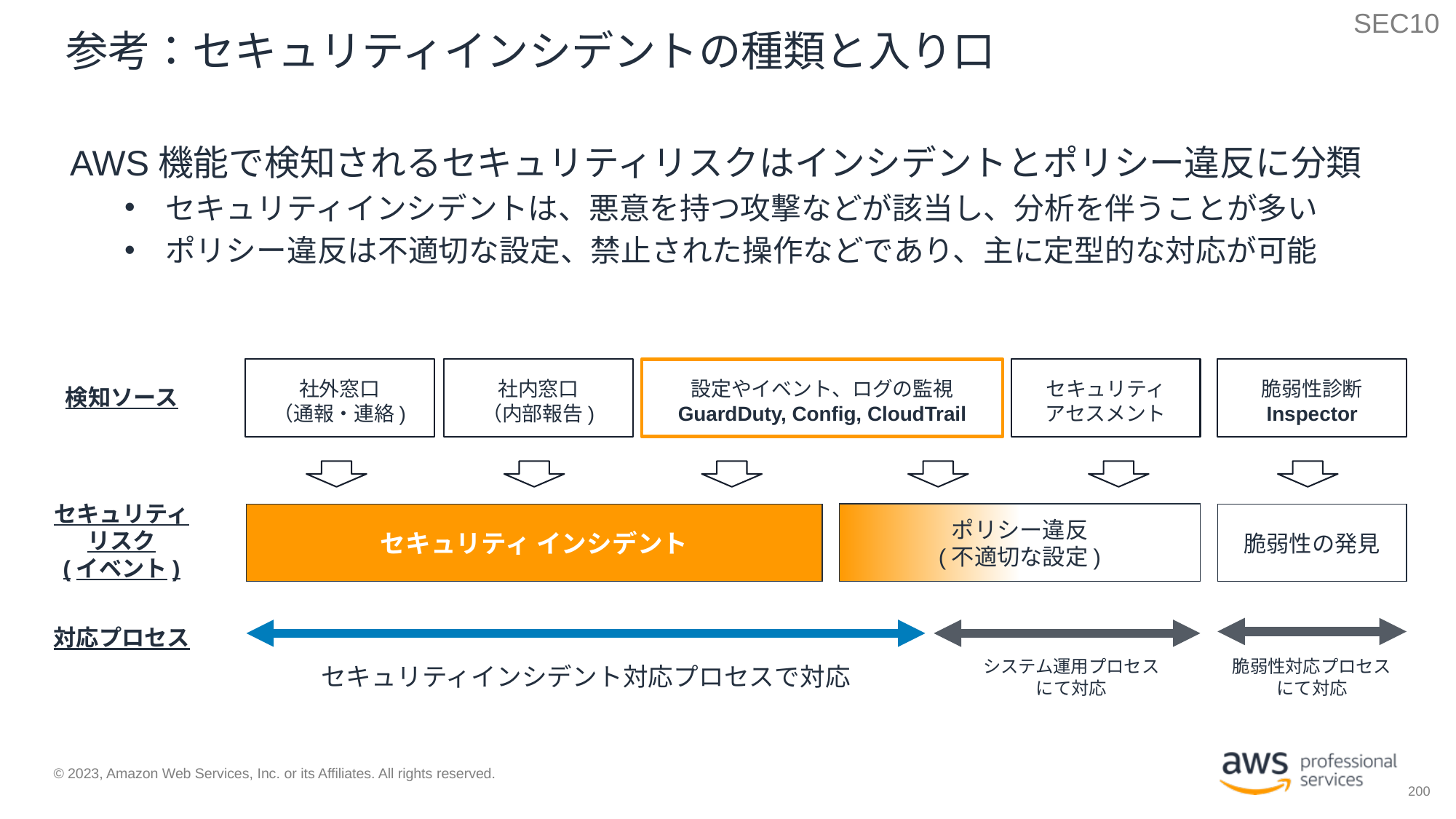

SEC10
# 参考：セキュリティインシデントの種類と入り口
AWS機能で検知されるセキュリティリスクはインシデントとポリシー違反に分類
セキュリティインシデントは、悪意を持つ攻撃などが該当し、分析を伴うことが多い
ポリシー違反は不適切な設定、禁止された操作などであり、主に定型的な対応が可能
検知ソース
社外窓口
（通報・連絡)
社内窓口
（内部報告)
設定やイベント、ログの監視
GuardDuty, Config, CloudTrail
セキュリティ
アセスメント
脆弱性診断
Inspector

セキュリティ
リスク
(イベント)
ポリシー違反
(不適切な設定)
セキュリティ インシデント
脆弱性の発見
対応プロセス
システム運用プロセス
にて対応
脆弱性対応プロセス
にて対応
セキュリティインシデント対応プロセスで対応